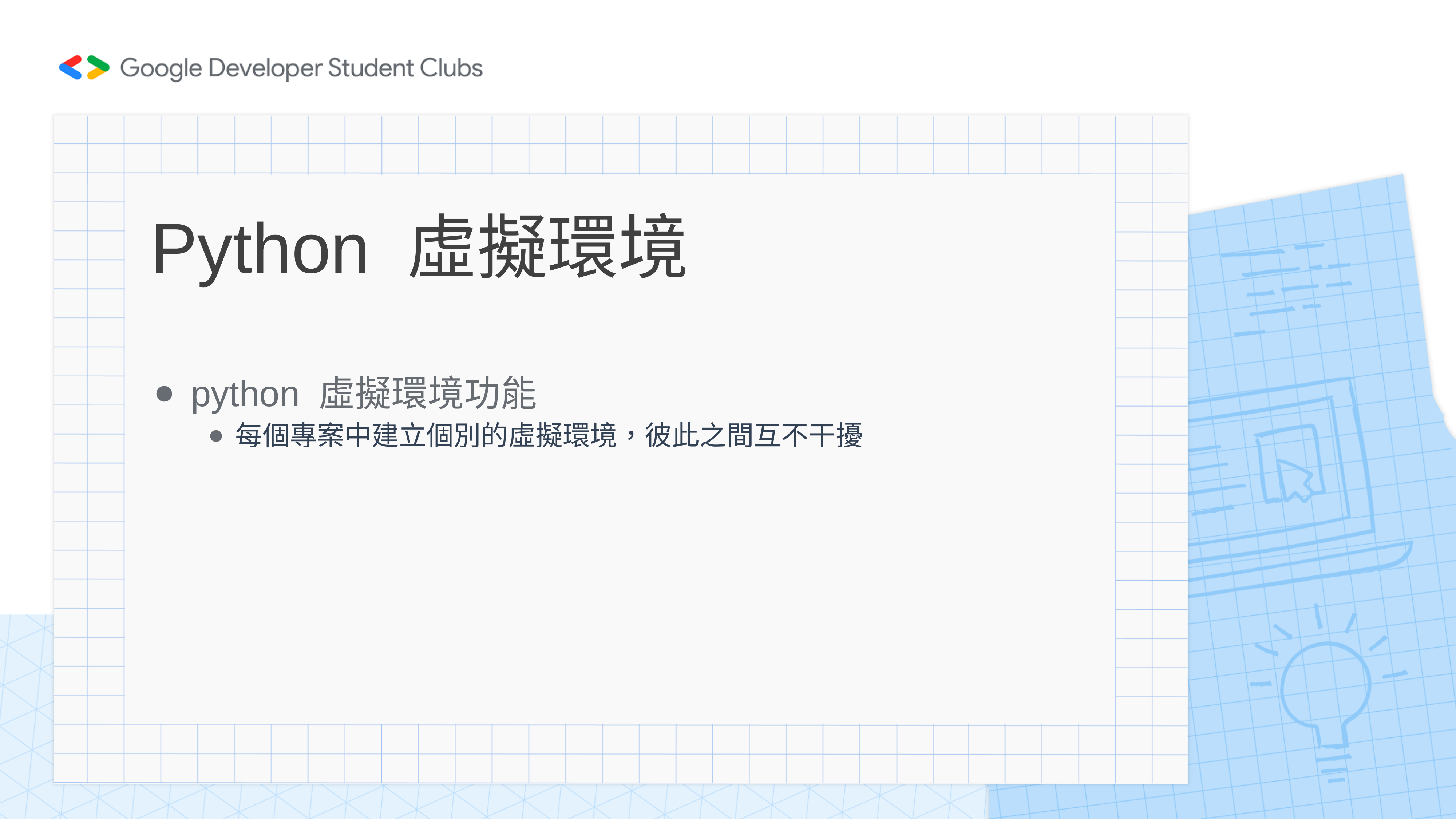

# Python 虛擬環境

 python 虛擬環境功能
每個專案中建立個別的虛擬環境，彼此之間互不干擾